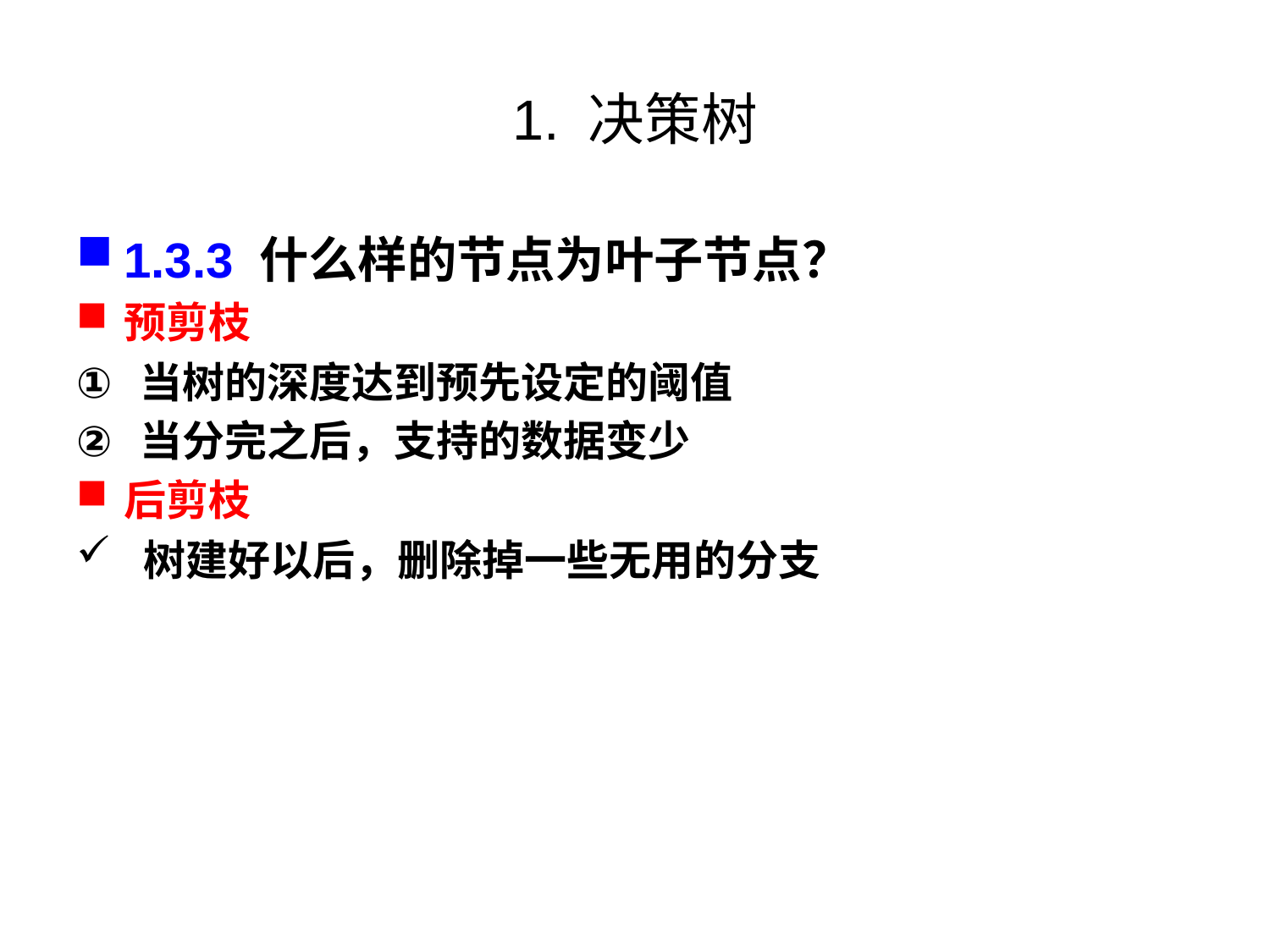

# 1. 决策树
1.3.3 什么样的节点为叶子节点？
预剪枝
当树的深度达到预先设定的阈值
当分完之后，支持的数据变少
后剪枝
 树建好以后，删除掉一些无用的分支